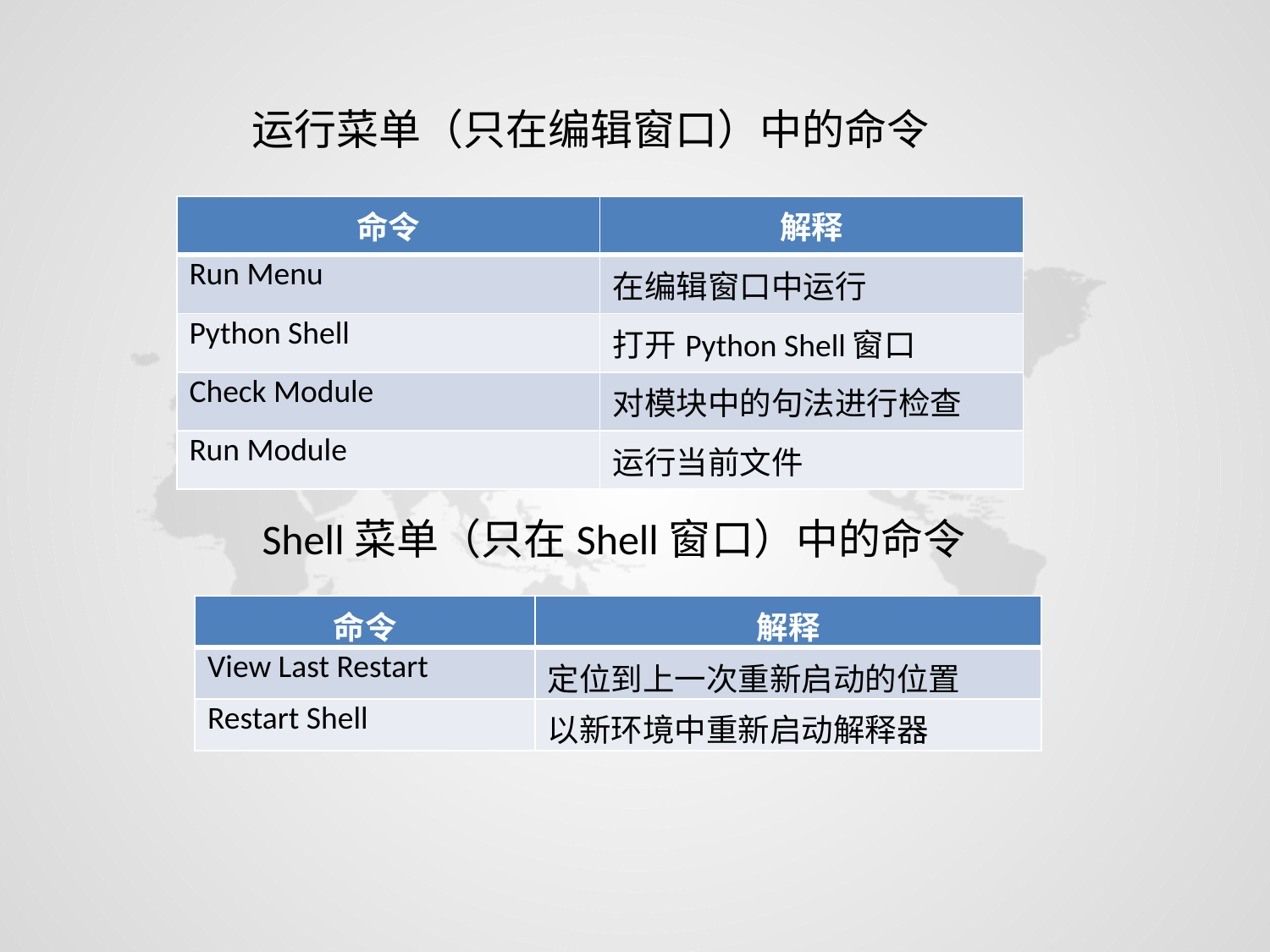

运行菜单（只在编辑窗口）中的命令
| 命令 | 解释 |
| --- | --- |
| Run Menu | 在编辑窗口中运行 |
| Python Shell | 打开Python Shell窗口 |
| Check Module | 对模块中的句法进行检查 |
| Run Module | 运行当前文件 |
Shell菜单（只在Shell窗口）中的命令
| 命令 | 解释 |
| --- | --- |
| View Last Restart | 定位到上一次重新启动的位置 |
| Restart Shell | 以新环境中重新启动解释器 |